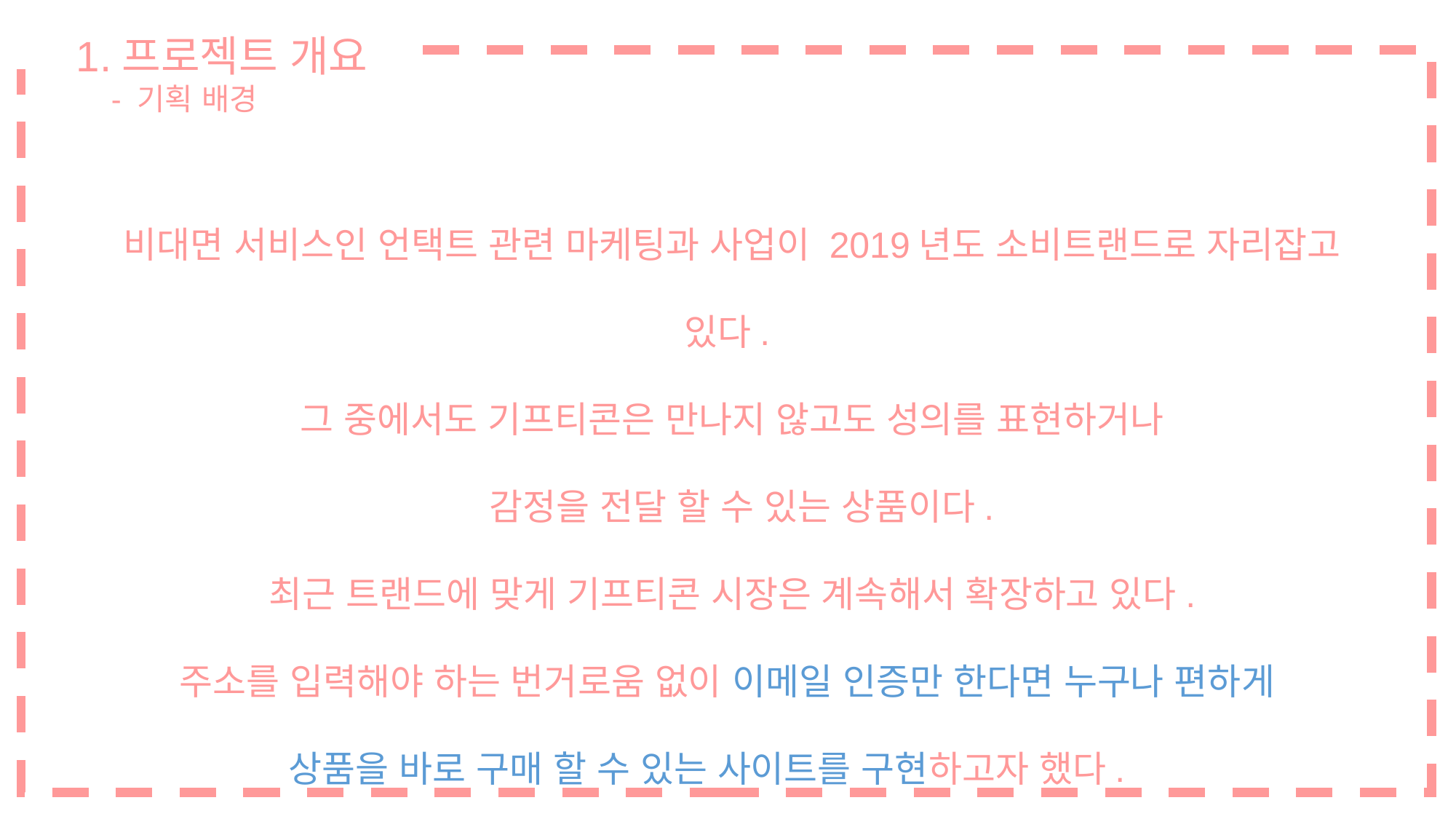

1.프로젝트 개요
       - 기획 배경

비대면 서비스인 언택트 관련 마케팅과 사업이 2019년도 소비트랜드로 자리잡고 있다.
그 중에서도 기프티콘은 만나지 않고도 성의를 표현하거나
 감정을 전달 할 수 있는 상품이다.
최근 트랜드에 맞게 기프티콘 시장은 계속해서 확장하고 있다.
주소를 입력해야 하는 번거로움 없이 이메일 인증만 한다면 누구나 편하게
상품을 바로 구매 할 수 있는 사이트를 구현하고자 했다.